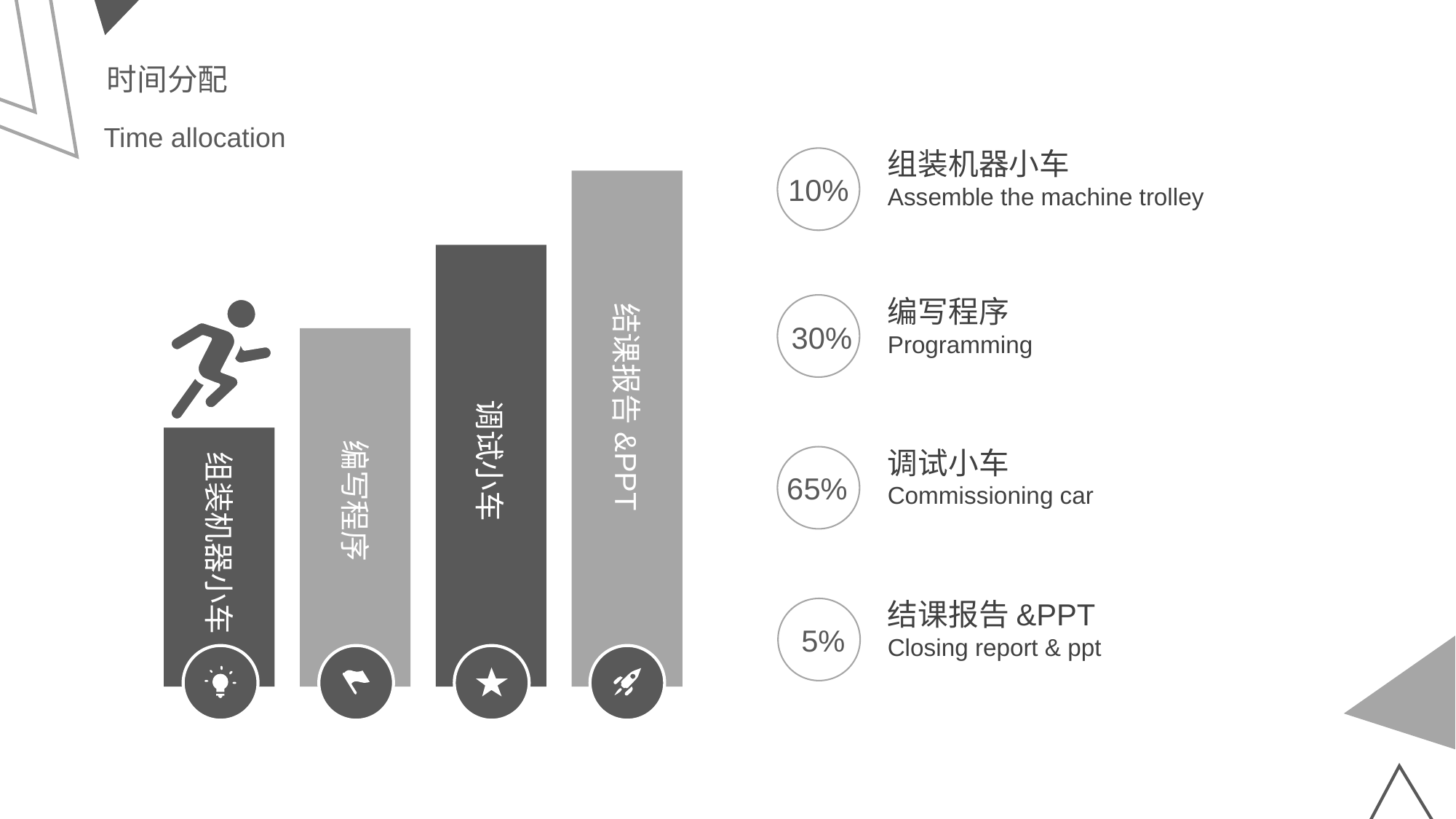

时间分配
Time allocation
组装机器小车
Assemble the machine trolley

10%

编写程序
Programming

30%

结课报告&PPT

调试小车
Commissioning car

调试小车
65%
编写程序
组装机器小车
结课报告&PPT
Closing report & ppt

5%